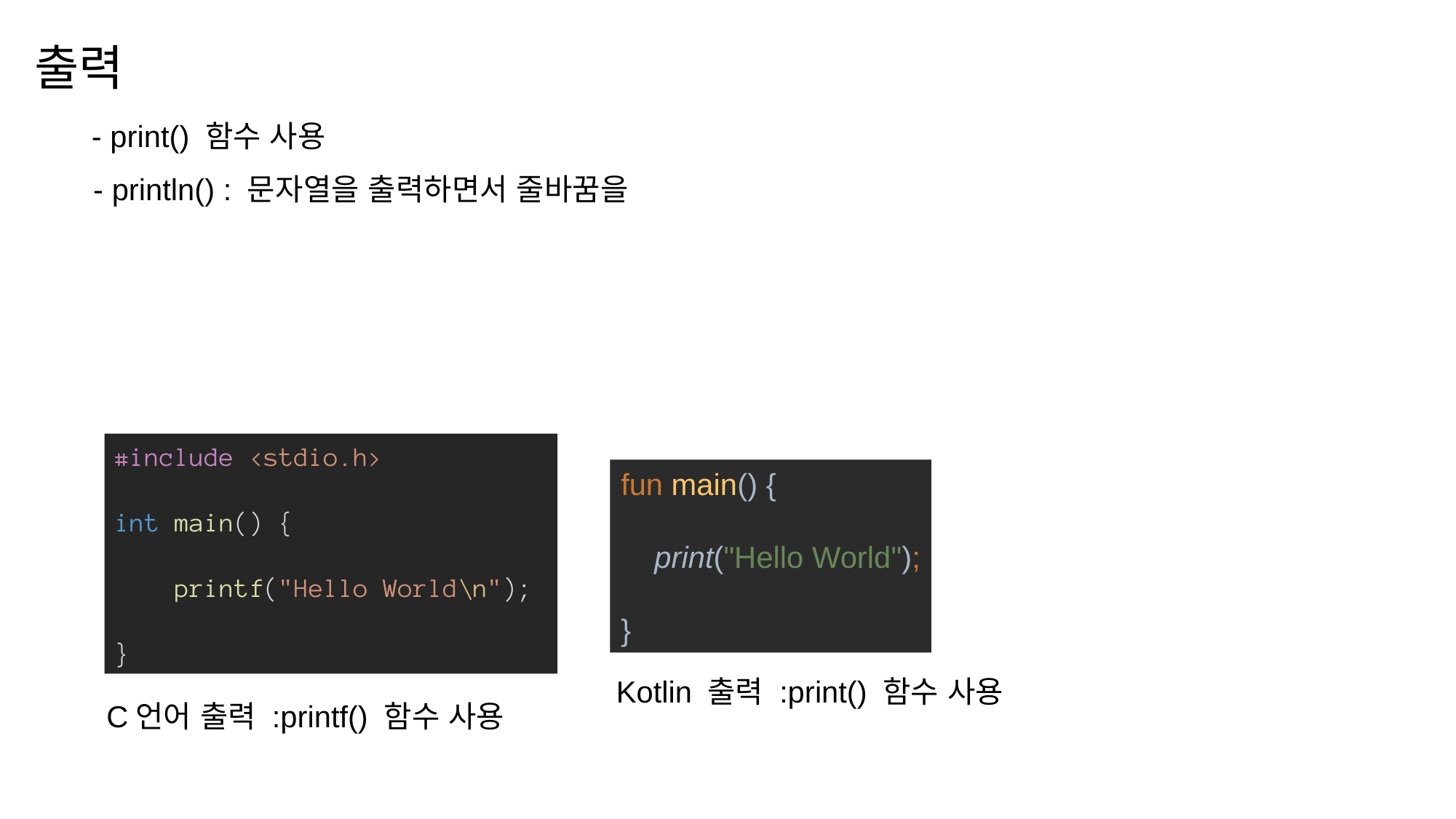

출력
나눔스퀘어OTF ExtraBold
- print() 함수 사용
나눔스퀘어OTF Bold
- println() : 문자열을 출력하면서 줄바꿈을
나눔스퀘어OTF
나눔스퀘어 Light
#include <stdio.h>
int main() {
    printf("Hello World\n");
}
C언어 출력 :printf() 함수 사용
fun main() {
    print("Hello World");
}
Kotlin 출력 :print() 함수 사용